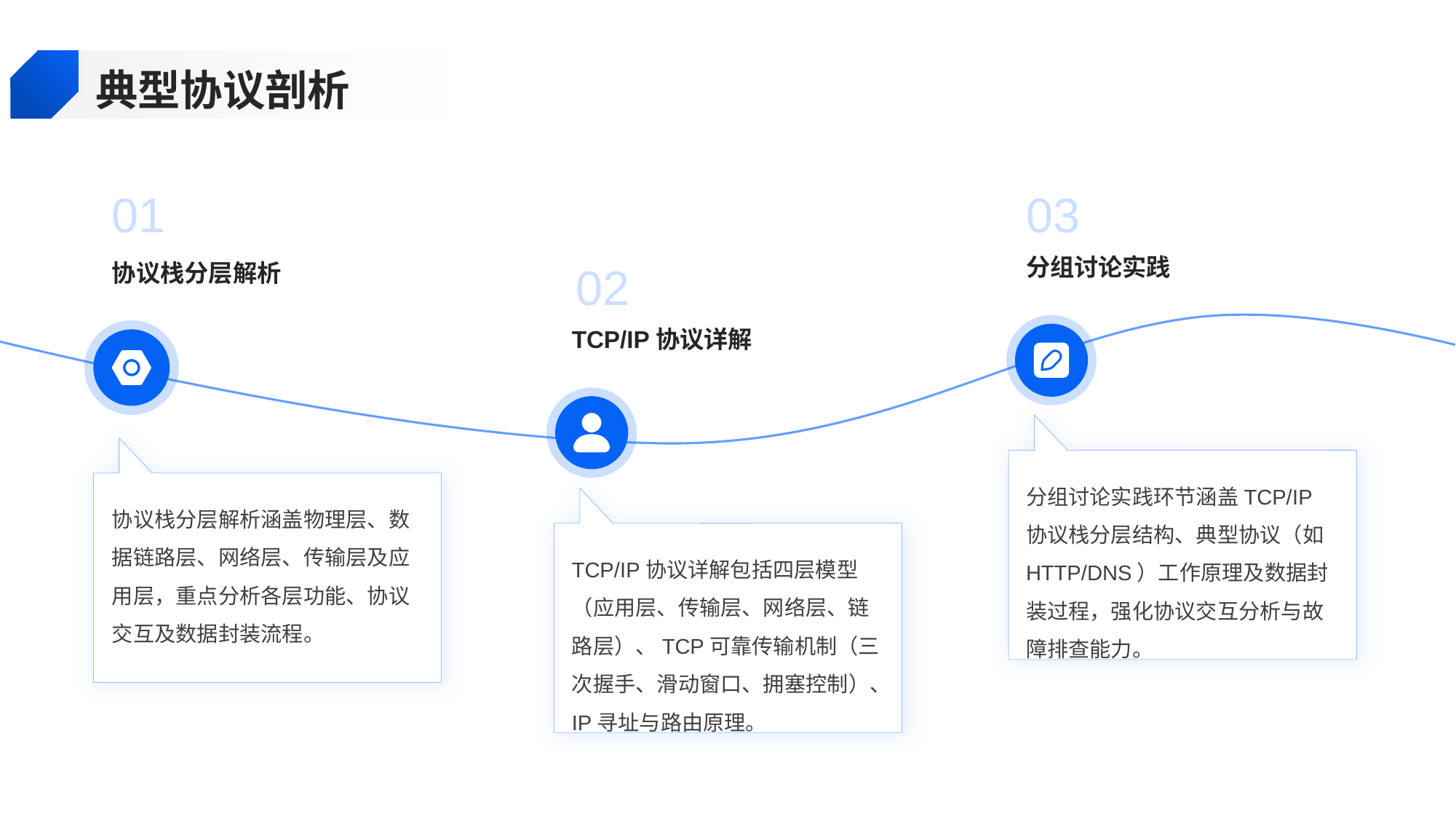

典型协议剖析
01
03
分组讨论实践
协议栈分层解析
02

TCP/IP协议详解

分组讨论实践环节涵盖TCP/IP协议栈分层结构、典型协议（如HTTP/DNS）工作原理及数据封装过程，强化协议交互分析与故障排查能力。

协议栈分层解析涵盖物理层、数据链路层、网络层、传输层及应用层，重点分析各层功能、协议交互及数据封装流程。
TCP/IP协议详解包括四层模型（应用层、传输层、网络层、链路层）、TCP可靠传输机制（三次握手、滑动窗口、拥塞控制）、IP寻址与路由原理。